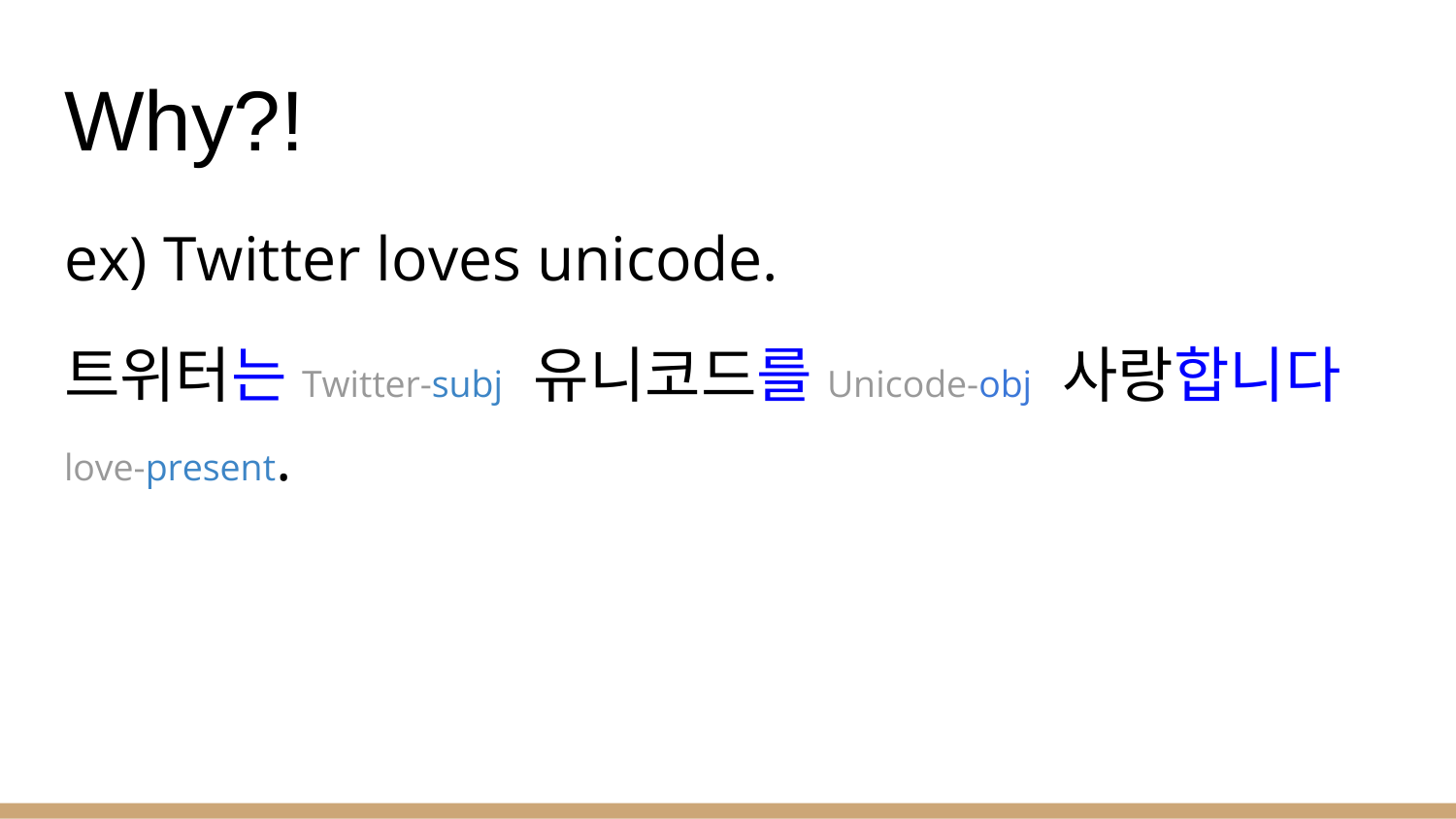

# Why?!
ex) Twitter loves unicode.
트위터는Twitter-subj 유니코드를Unicode-obj 사랑합니다love-present.